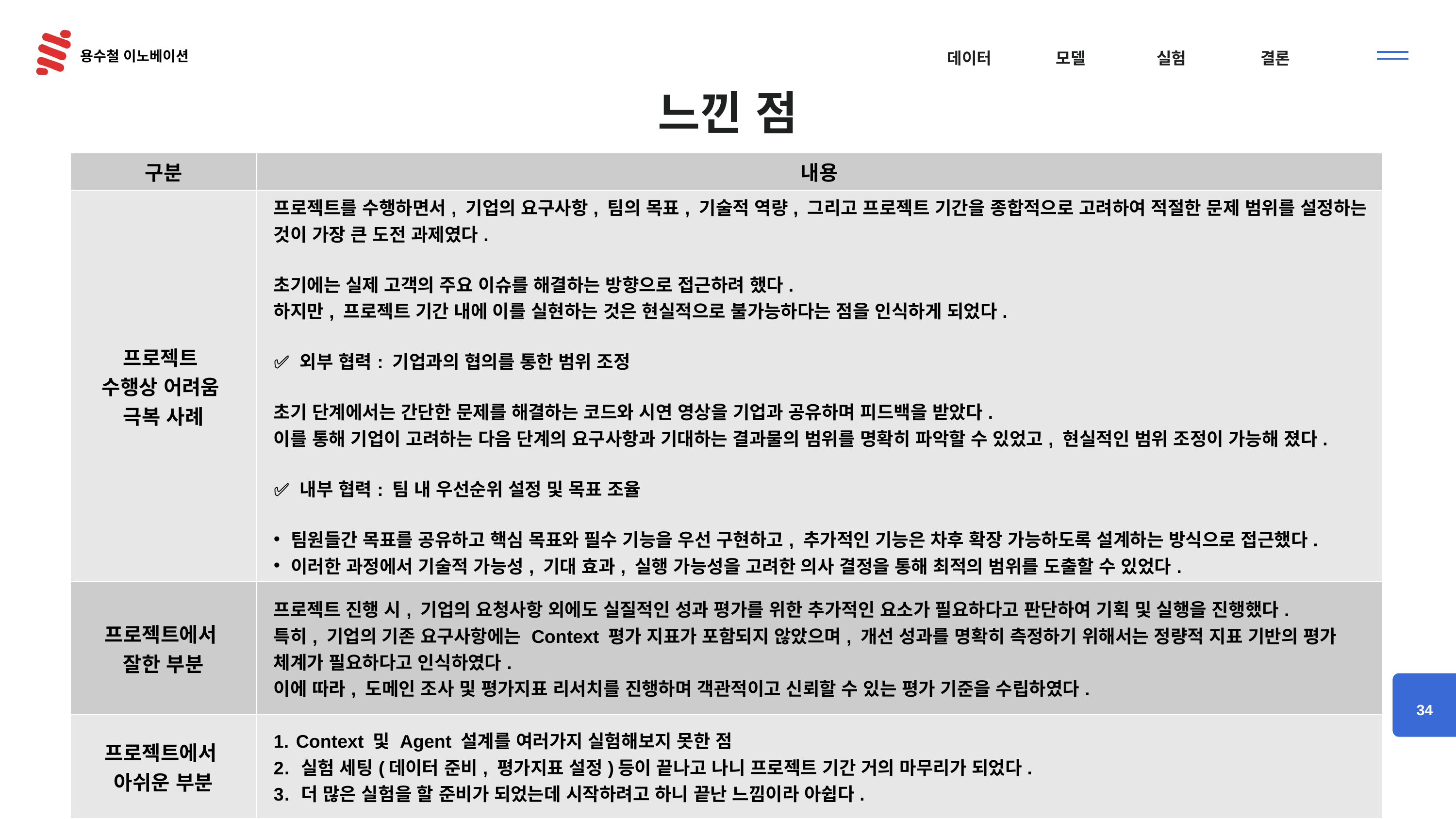

# 느낀 점
| 구분 | 내용 |
| --- | --- |
| 프로젝트  수행상 어려움  극복 사례 | 프로젝트를 수행하면서, 기업의 요구사항, 팀의 목표, 기술적 역량, 그리고 프로젝트 기간을 종합적으로 고려하여 적절한 문제 범위를 설정하는 것이 가장 큰 도전 과제였다. 초기에는 실제 고객의 주요 이슈를 해결하는 방향으로 접근하려 했다. 하지만, 프로젝트 기간 내에 이를 실현하는 것은 현실적으로 불가능하다는 점을 인식하게 되었다. ✅ 외부 협력: 기업과의 협의를 통한 범위 조정 초기 단계에서는 간단한 문제를 해결하는 코드와 시연 영상을 기업과 공유하며 피드백을 받았다. 이를 통해 기업이 고려하는 다음 단계의 요구사항과 기대하는 결과물의 범위를 명확히 파악할 수 있었고, 현실적인 범위 조정이 가능해 졌다. ✅ 내부 협력: 팀 내 우선순위 설정 및 목표 조율 팀원들간 목표를 공유하고 핵심 목표와 필수 기능을 우선 구현하고, 추가적인 기능은 차후 확장 가능하도록 설계하는 방식으로 접근했다. 이러한 과정에서 기술적 가능성, 기대 효과, 실행 가능성을 고려한 의사 결정을 통해 최적의 범위를 도출할 수 있었다. |
| 프로젝트에서  잘한 부분 | 프로젝트 진행 시, 기업의 요청사항 외에도 실질적인 성과 평가를 위한 추가적인 요소가 필요하다고 판단하여 기획 및 실행을 진행했다. 특히, 기업의 기존 요구사항에는 Context 평가 지표가 포함되지 않았으며, 개선 성과를 명확히 측정하기 위해서는 정량적 지표 기반의 평가 체계가 필요하다고 인식하였다. 이에 따라, 도메인 조사 및 평가지표 리서치를 진행하며 객관적이고 신뢰할 수 있는 평가 기준을 수립하였다. |
| 프로젝트에서  아쉬운 부분 | Context 및 Agent 설계를 여러가지 실험해보지 못한 점 실험 세팅(데이터 준비, 평가지표 설정)등이 끝나고 나니 프로젝트 기간 거의 마무리가 되었다. 더 많은 실험을 할 준비가 되었는데 시작하려고 하니 끝난 느낌이라 아쉽다. |
34